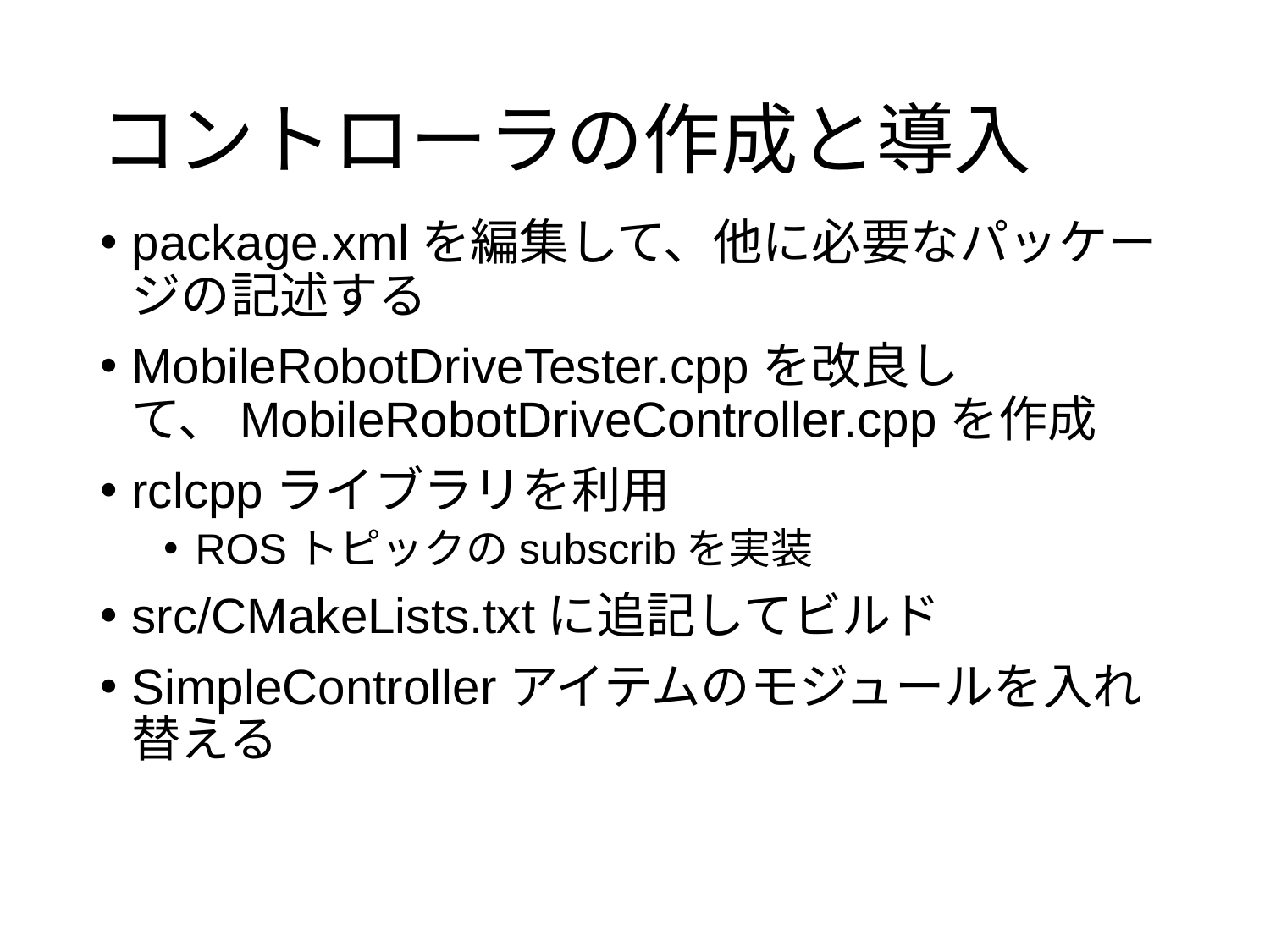

# コントローラの作成と導入
package.xmlを編集して、他に必要なパッケージの記述する
MobileRobotDriveTester.cppを改良して、MobileRobotDriveController.cppを作成
rclcppライブラリを利用
ROSトピックのsubscribを実装
src/CMakeLists.txtに追記してビルド
SimpleControllerアイテムのモジュールを入れ替える